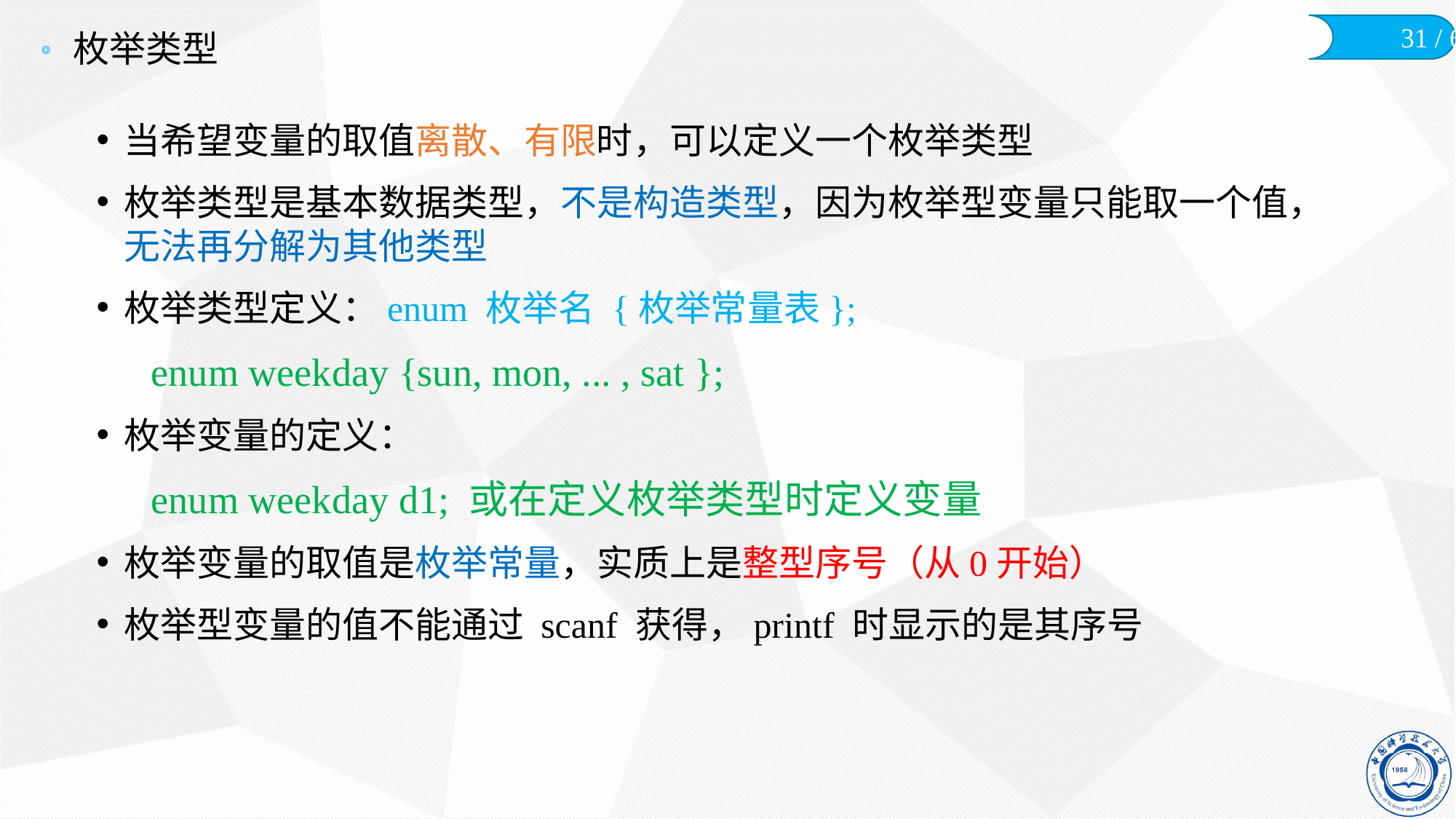

# 枚举类型
当希望变量的取值离散、有限时，可以定义一个枚举类型
枚举类型是基本数据类型，不是构造类型，因为枚举型变量只能取一个值，无法再分解为其他类型
枚举类型定义：enum 枚举名 {枚举常量表};
enum weekday {sun, mon, ... , sat };
枚举变量的定义：
enum weekday d1; 或在定义枚举类型时定义变量
枚举变量的取值是枚举常量，实质上是整型序号（从0开始）
枚举型变量的值不能通过 scanf 获得，printf 时显示的是其序号